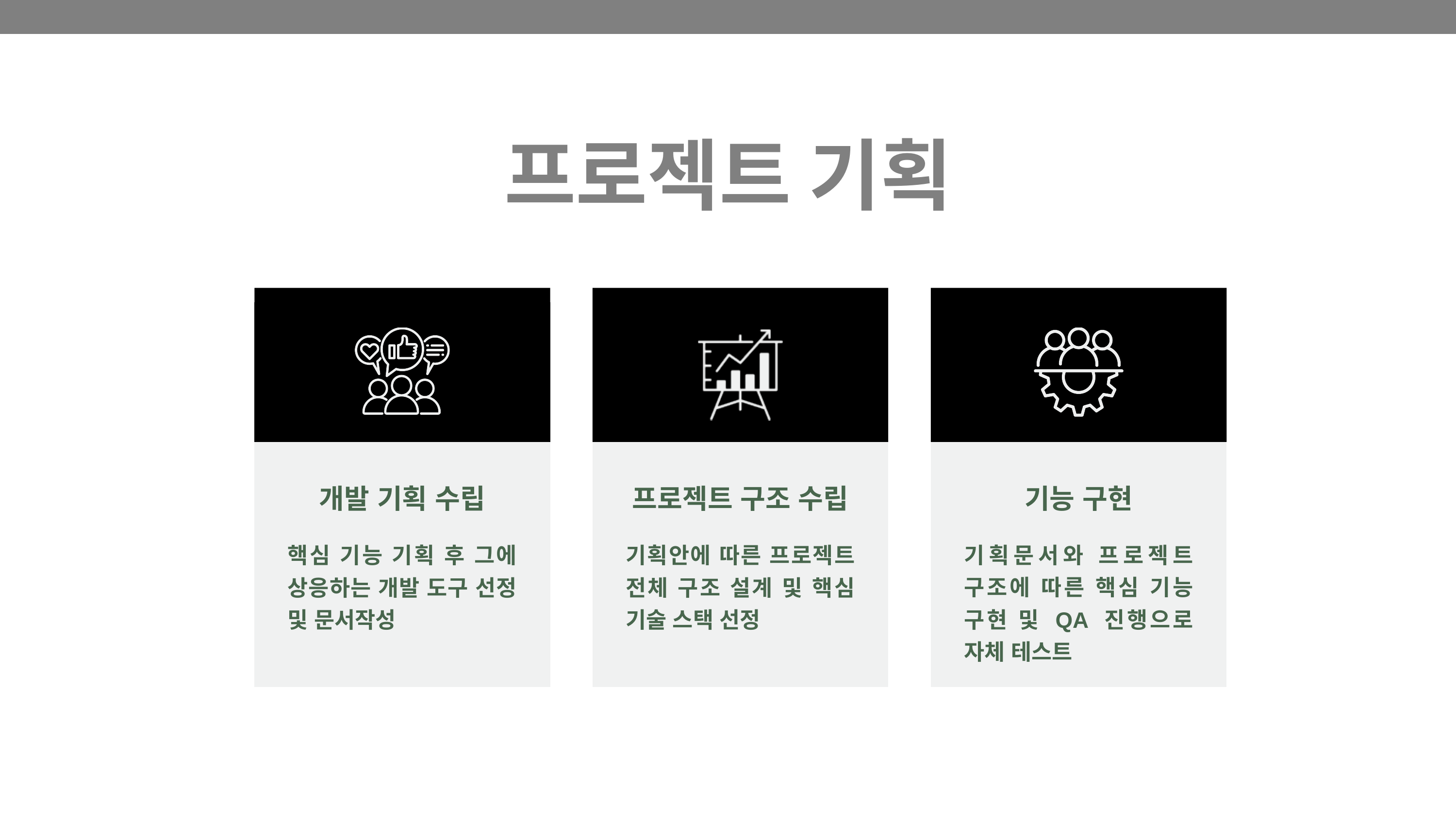

프로젝트 기획

개발 기획 수립
프로젝트 구조 수립
기능 구현
핵심 기능 기획 후 그에 상응하는 개발 도구 선정 및 문서작성
기획안에 따른 프로젝트 전체 구조 설계 및 핵심 기술 스택 선정
기획문서와 프로젝트 구조에 따른 핵심 기능 구현 및 QA 진행으로 자체 테스트